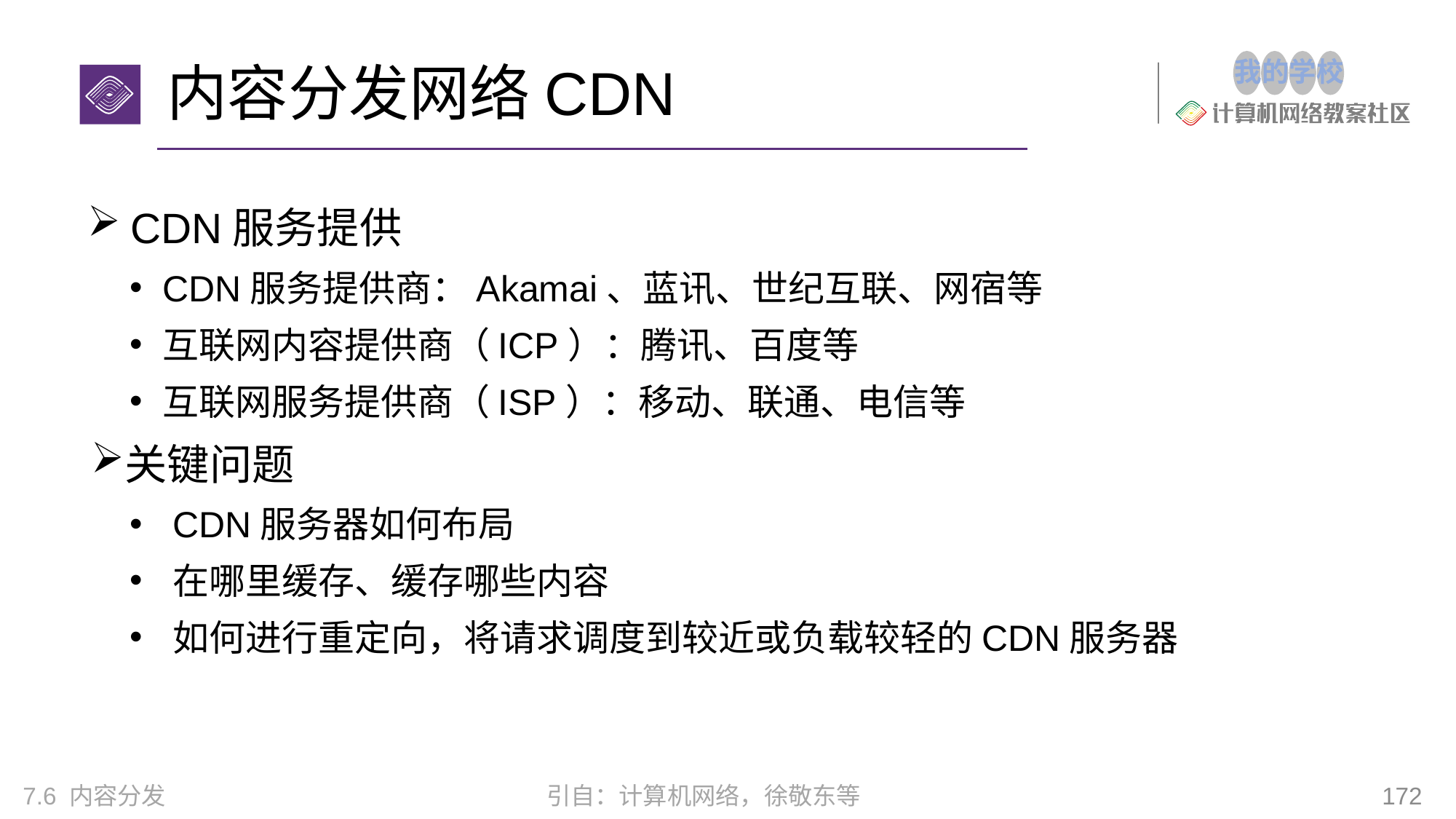

# 内容分发网络CDN
CDN服务提供
CDN服务提供商：Akamai、蓝讯、世纪互联、网宿等
互联网内容提供商（ICP）：腾讯、百度等
互联网服务提供商（ISP）：移动、联通、电信等
关键问题
CDN服务器如何布局
在哪里缓存、缓存哪些内容
如何进行重定向，将请求调度到较近或负载较轻的CDN服务器

172
7.6 内容分发
引自：计算机网络，徐敬东等